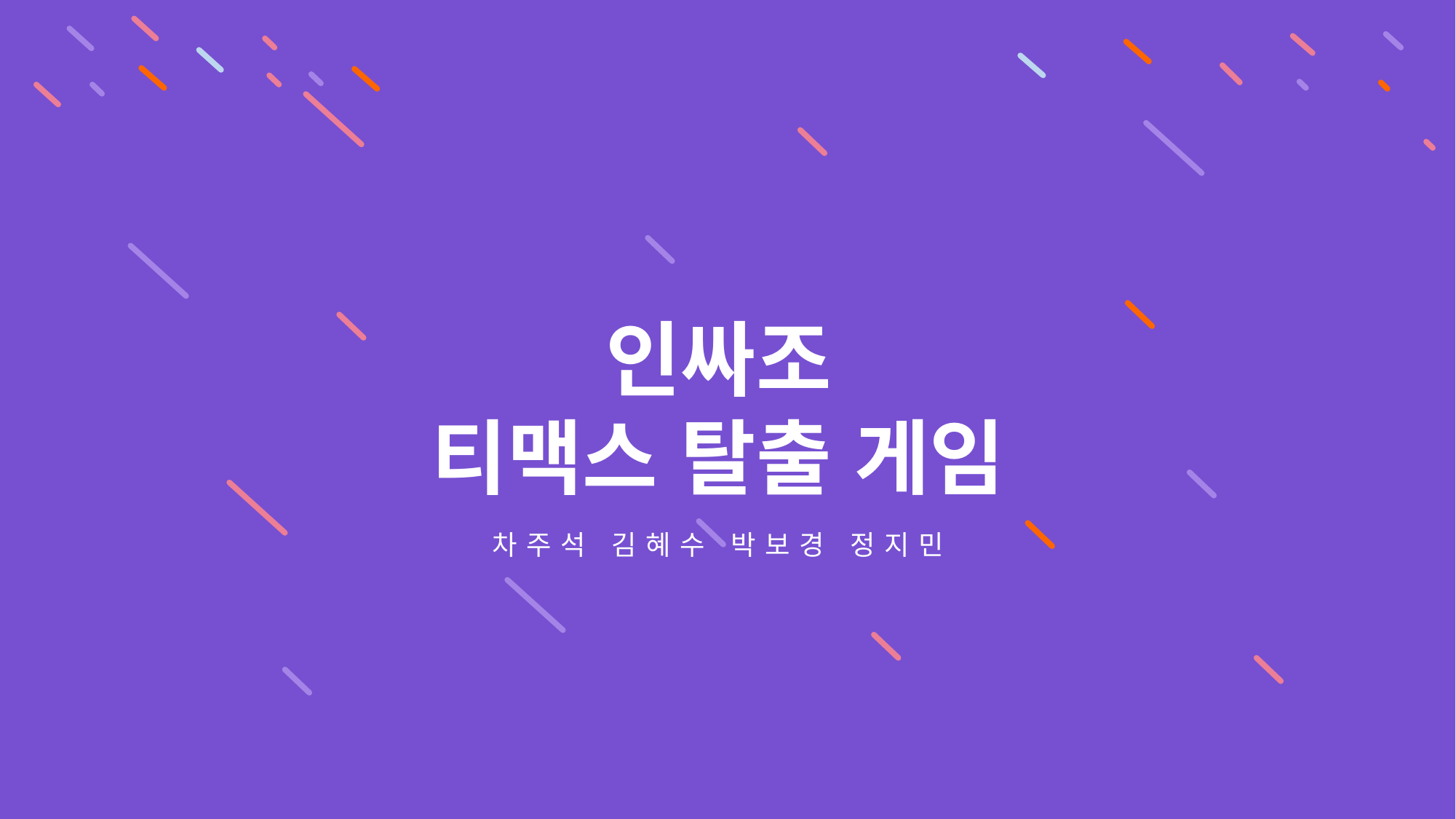

인싸조
티맥스 탈출 게임
차주석 김혜수 박보경 정지민